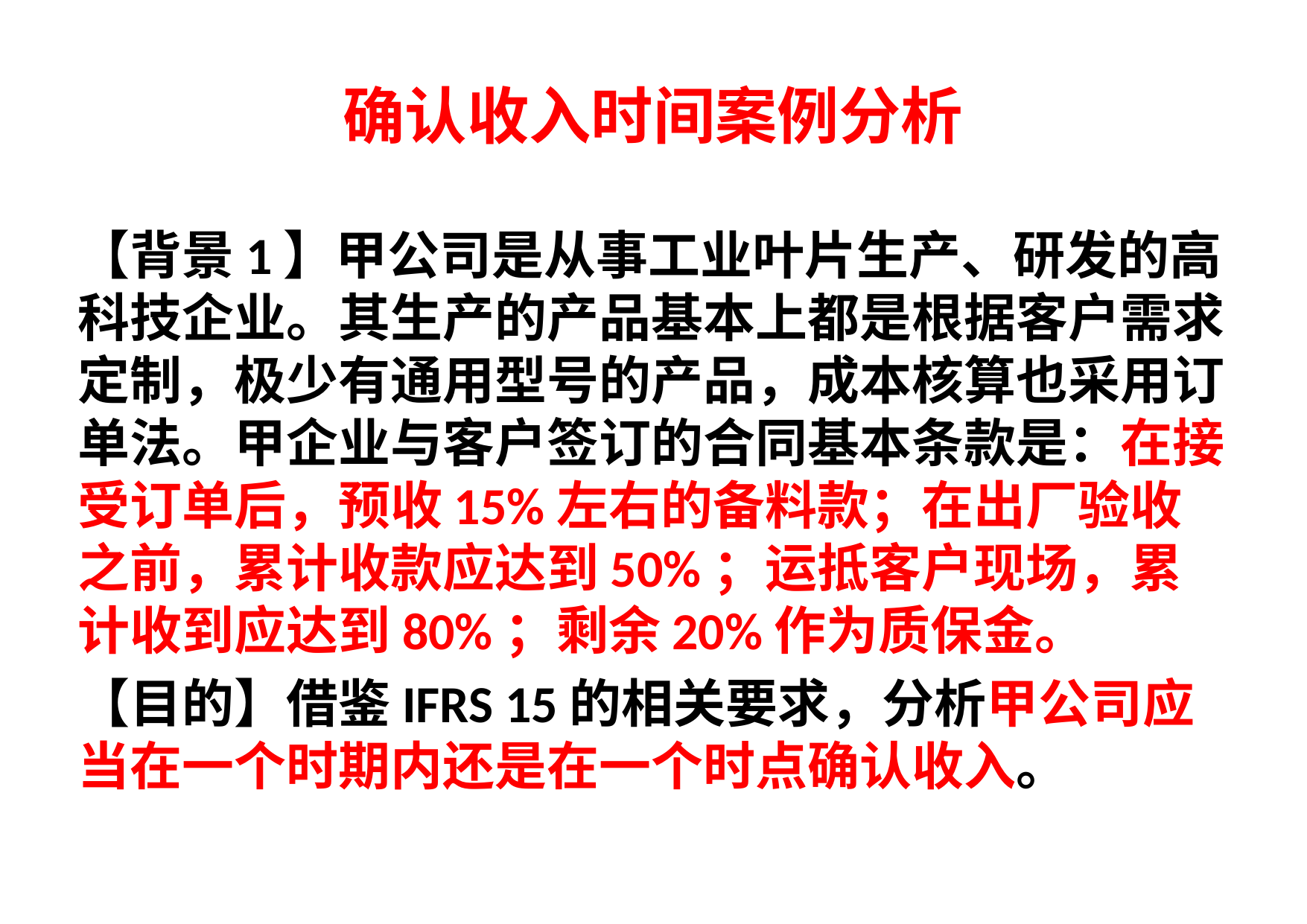

# 确认收入时间案例分析
【背景1】甲公司是从事工业叶片生产、研发的高科技企业。其生产的产品基本上都是根据客户需求定制，极少有通用型号的产品，成本核算也采用订单法。甲企业与客户签订的合同基本条款是：在接受订单后，预收15%左右的备料款；在出厂验收之前，累计收款应达到50%；运抵客户现场，累计收到应达到80%；剩余20%作为质保金。
【目的】借鉴IFRS 15的相关要求，分析甲公司应当在一个时期内还是在一个时点确认收入。
63